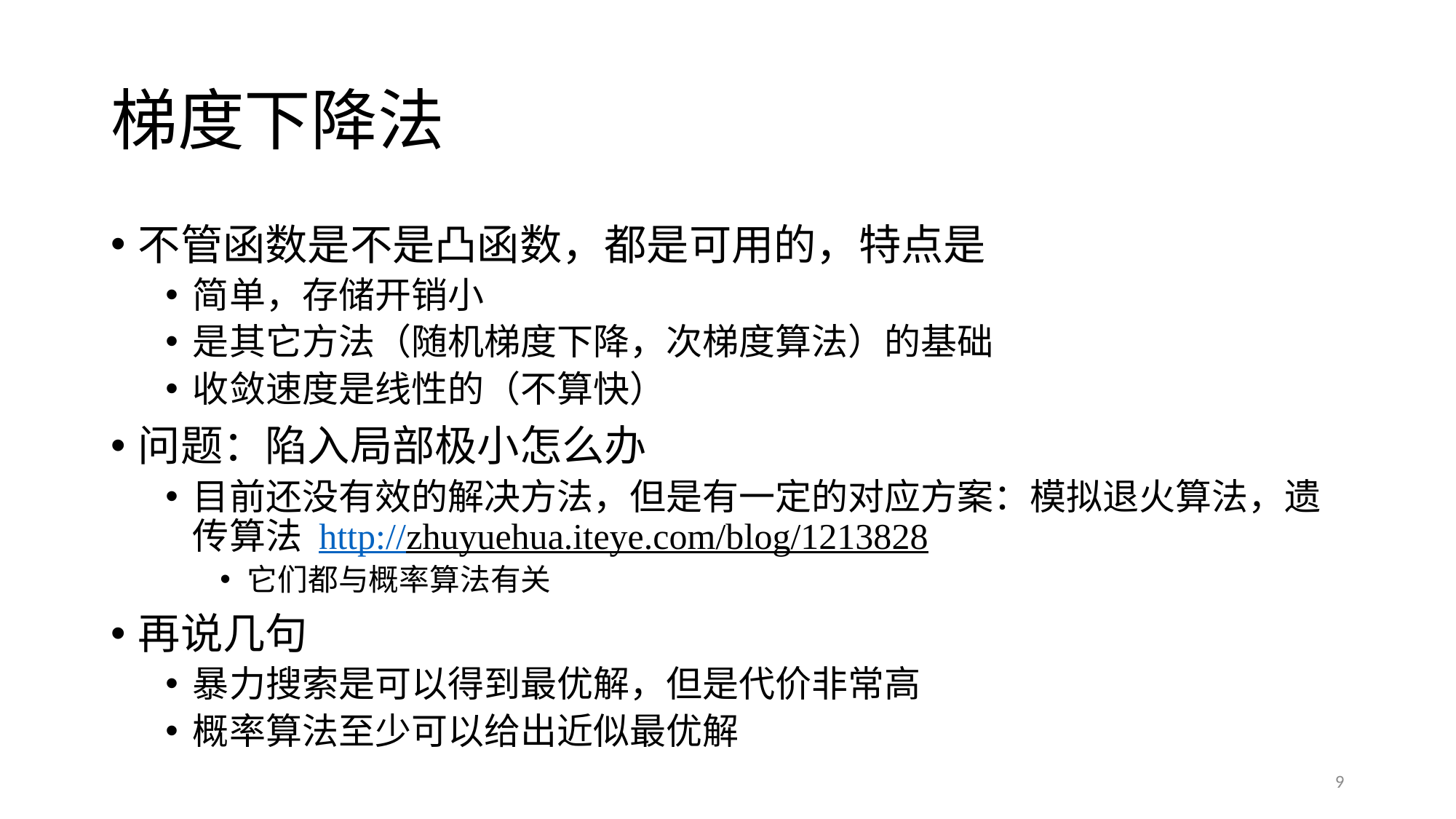

# 梯度下降法
不管函数是不是凸函数，都是可用的，特点是
简单，存储开销小
是其它方法（随机梯度下降，次梯度算法）的基础
收敛速度是线性的（不算快）
问题：陷入局部极小怎么办
目前还没有效的解决方法，但是有一定的对应方案：模拟退火算法，遗传算法 http://zhuyuehua.iteye.com/blog/1213828
它们都与概率算法有关
再说几句
暴力搜索是可以得到最优解，但是代价非常高
概率算法至少可以给出近似最优解
9